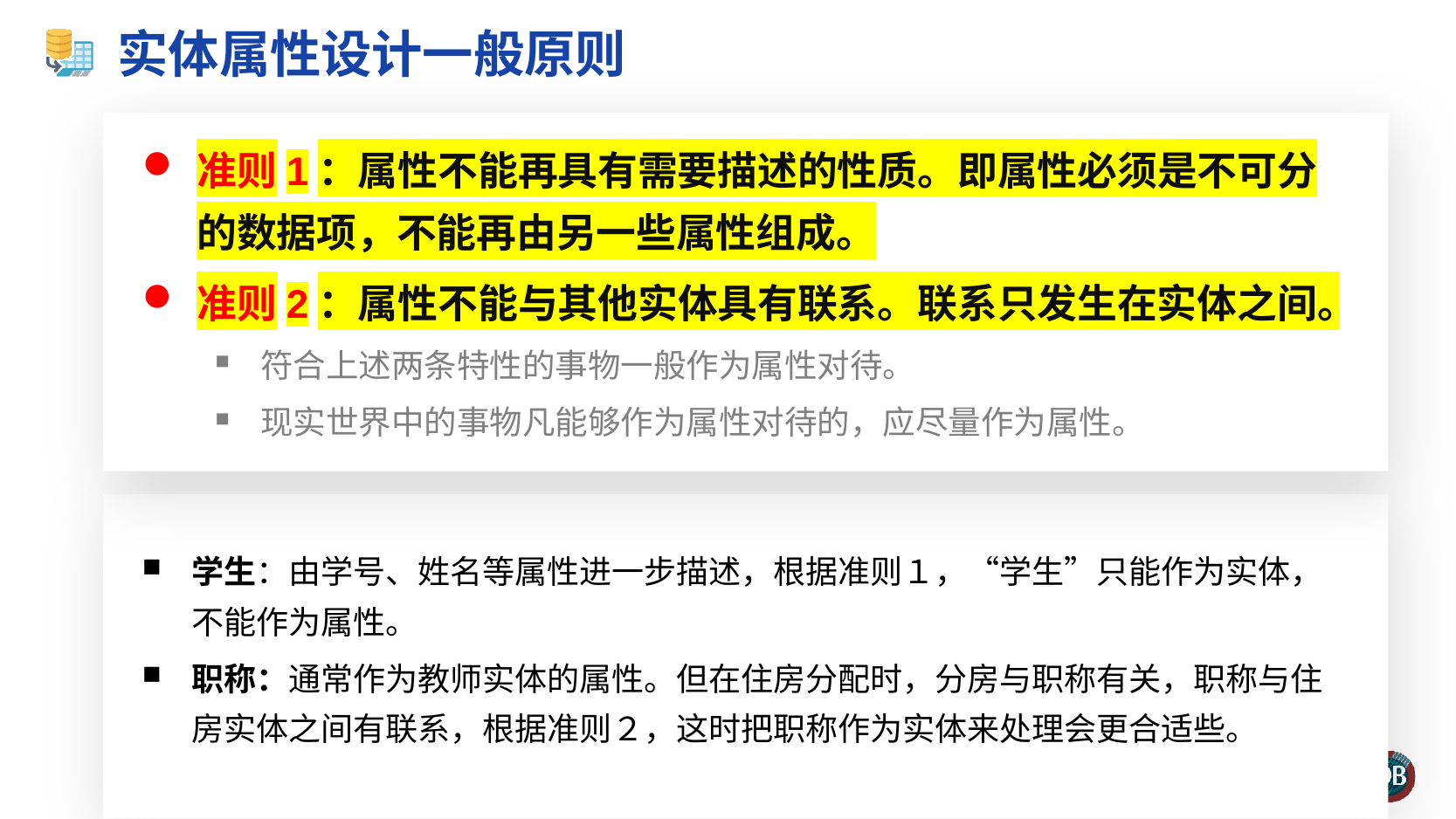

# 实体属性设计一般原则

准则1：属性不能再具有需要描述的性质。即属性必须是不可分的数据项，不能再由另一些属性组成。
准则2：属性不能与其他实体具有联系。联系只发生在实体之间。
符合上述两条特性的事物一般作为属性对待。
现实世界中的事物凡能够作为属性对待的，应尽量作为属性。

学生：由学号、姓名等属性进一步描述，根据准则１，“学生”只能作为实体，不能作为属性。
职称：通常作为教师实体的属性。但在住房分配时，分房与职称有关，职称与住房实体之间有联系，根据准则２，这时把职称作为实体来处理会更合适些。